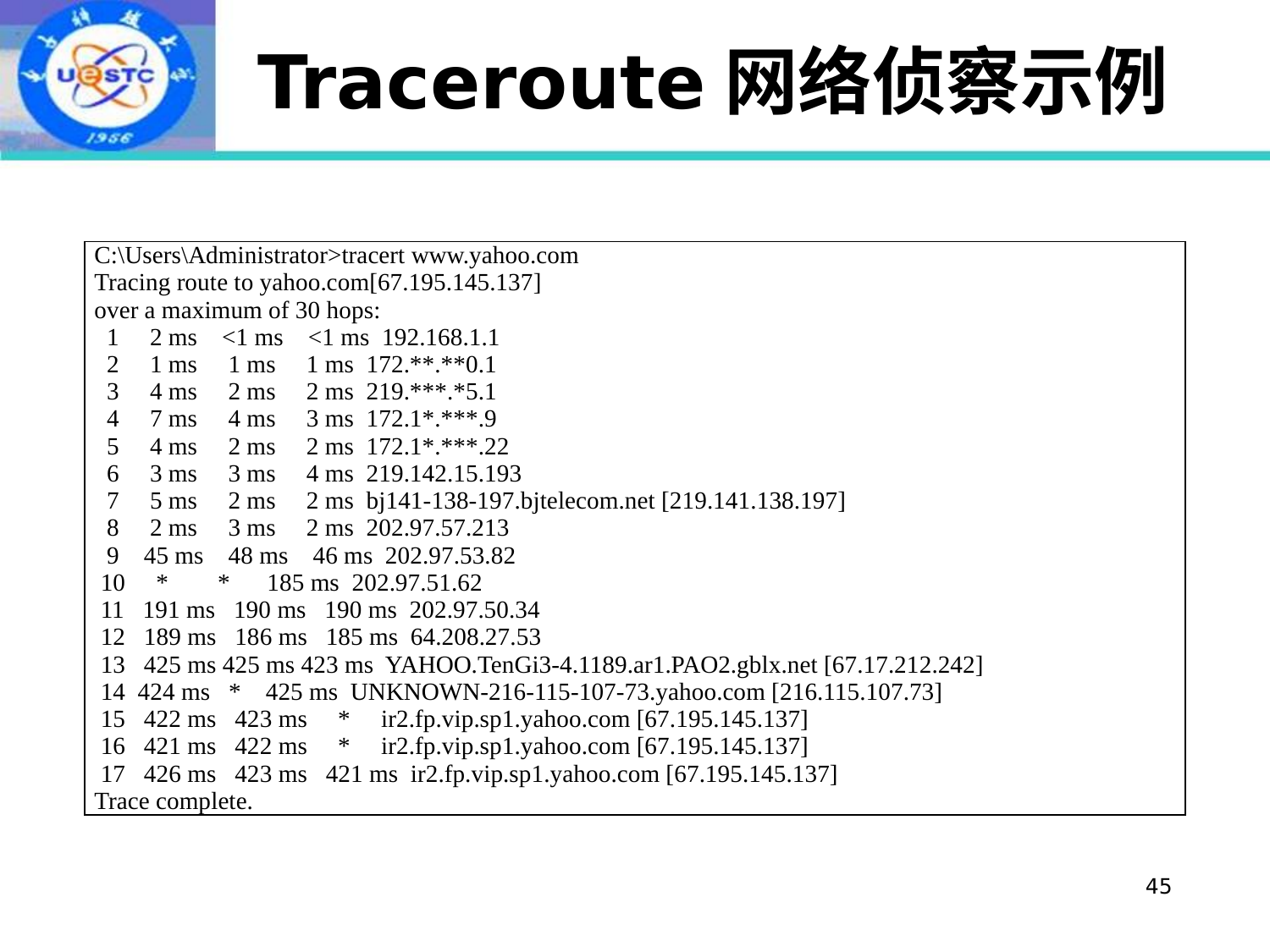

# Traceroute网络侦察示例
| C:\Users\Administrator>tracert www.yahoo.com Tracing route to yahoo.com[67.195.145.137] over a maximum of 30 hops: 1 2 ms <1 ms <1 ms 192.168.1.1 2 1 ms 1 ms 1 ms 172.\*\*.\*\*0.1 3 4 ms 2 ms 2 ms 219.\*\*\*.\*5.1 4 7 ms 4 ms 3 ms 172.1\*.\*\*\*.9 5 4 ms 2 ms 2 ms 172.1\*.\*\*\*.22 6 3 ms 3 ms 4 ms 219.142.15.193 7 5 ms 2 ms 2 ms bj141-138-197.bjtelecom.net [219.141.138.197] 8 2 ms 3 ms 2 ms 202.97.57.213 9 45 ms 48 ms 46 ms 202.97.53.82 10 \* \* 185 ms 202.97.51.62 11 191 ms 190 ms 190 ms 202.97.50.34 12 189 ms 186 ms 185 ms 64.208.27.53 13 425 ms 425 ms 423 ms YAHOO.TenGi3-4.1189.ar1.PAO2.gblx.net [67.17.212.242] 14 424 ms \* 425 ms UNKNOWN-216-115-107-73.yahoo.com [216.115.107.73] 15 422 ms 423 ms \* ir2.fp.vip.sp1.yahoo.com [67.195.145.137] 16 421 ms 422 ms \* ir2.fp.vip.sp1.yahoo.com [67.195.145.137] 17 426 ms 423 ms 421 ms ir2.fp.vip.sp1.yahoo.com [67.195.145.137] Trace complete. |
| --- |
45